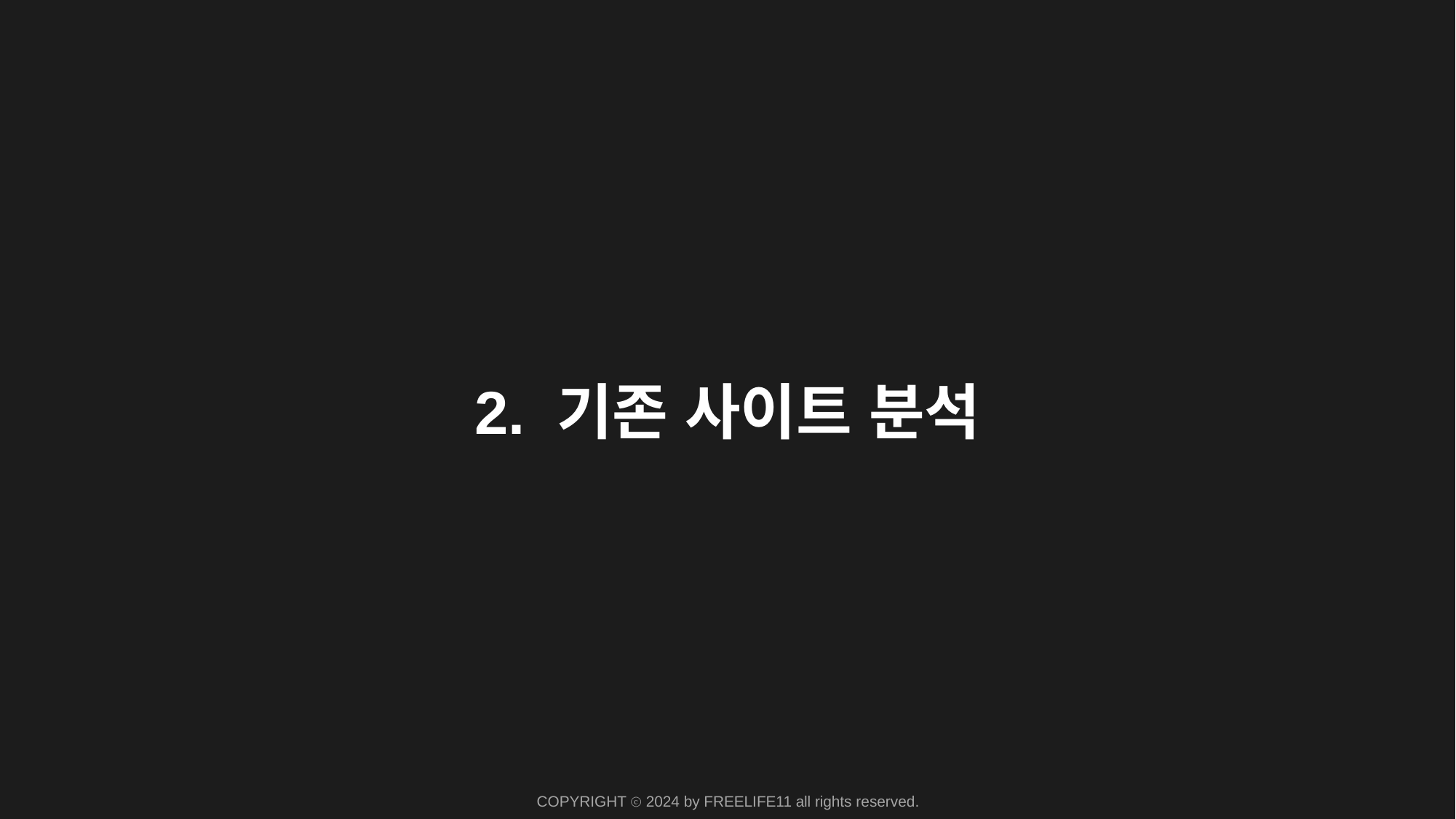

2. 기존 사이트 분석
COPYRIGHT ⓒ 2024 by FREELIFE11 all rights reserved.